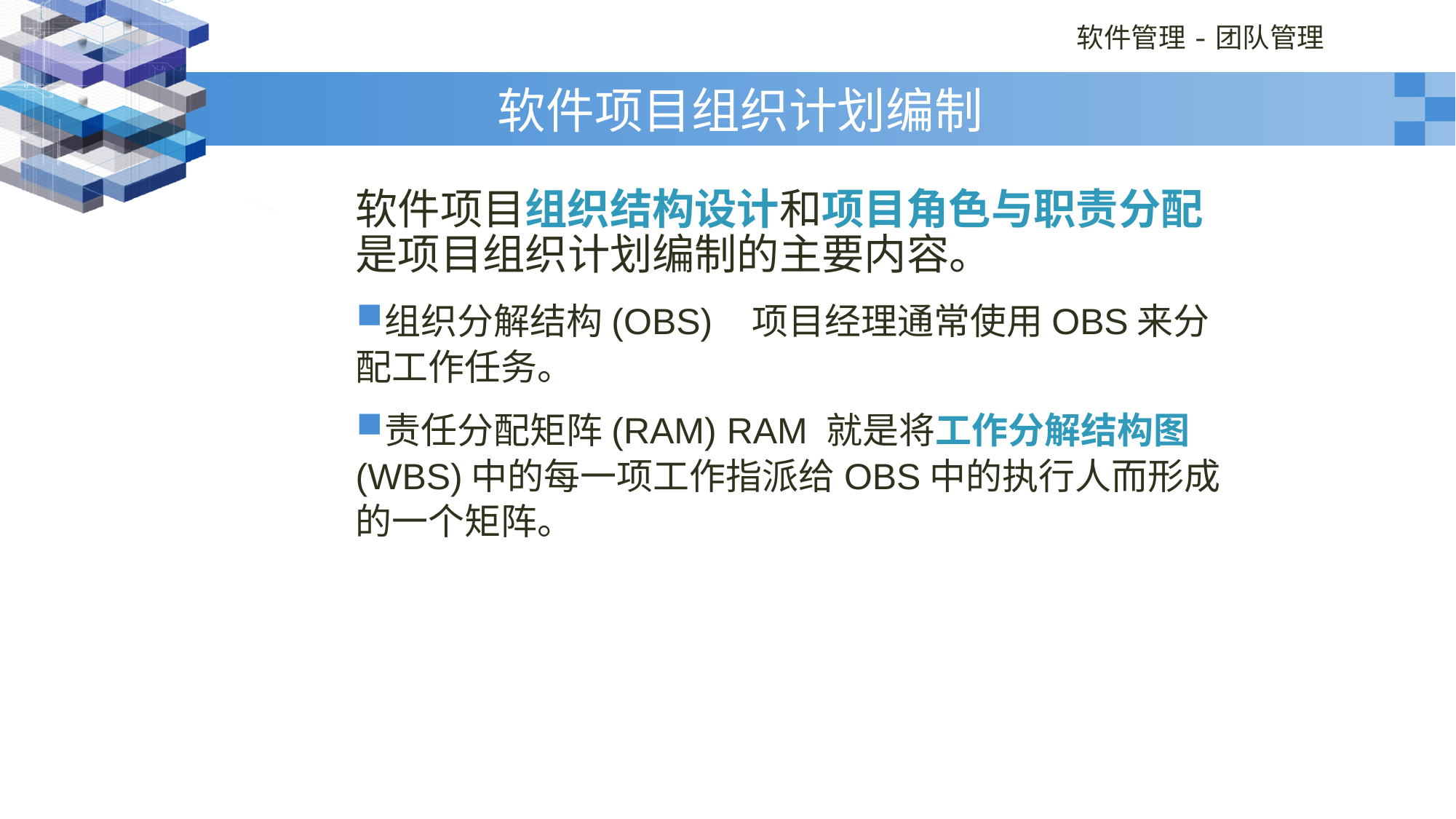

# 软件项目组织计划编制
软件项目组织结构设计和项目角色与职责分配是项目组织计划编制的主要内容。
组织分解结构(OBS)   项目经理通常使用OBS来分配工作任务。
责任分配矩阵(RAM) RAM 就是将工作分解结构图(WBS)中的每一项工作指派给OBS中的执行人而形成的一个矩阵。